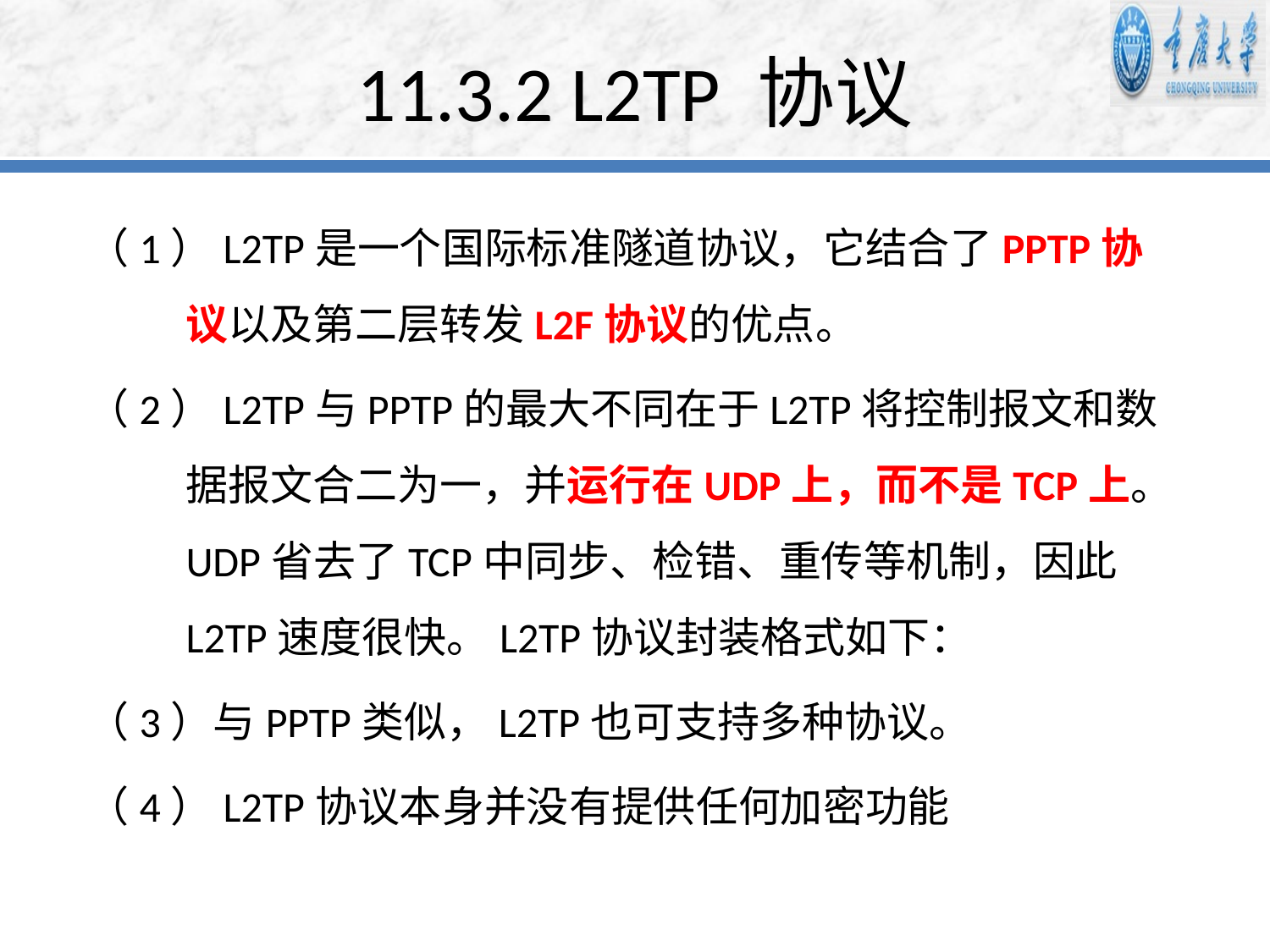

# 11.3.2 L2TP 协议
（1）L2TP是一个国际标准隧道协议，它结合了PPTP协议以及第二层转发L2F协议的优点。
（2）L2TP与PPTP的最大不同在于L2TP将控制报文和数据报文合二为一，并运行在UDP上，而不是TCP上。UDP省去了TCP中同步、检错、重传等机制，因此L2TP速度很快。L2TP协议封装格式如下：
（3）与PPTP类似，L2TP也可支持多种协议。
（4）L2TP协议本身并没有提供任何加密功能